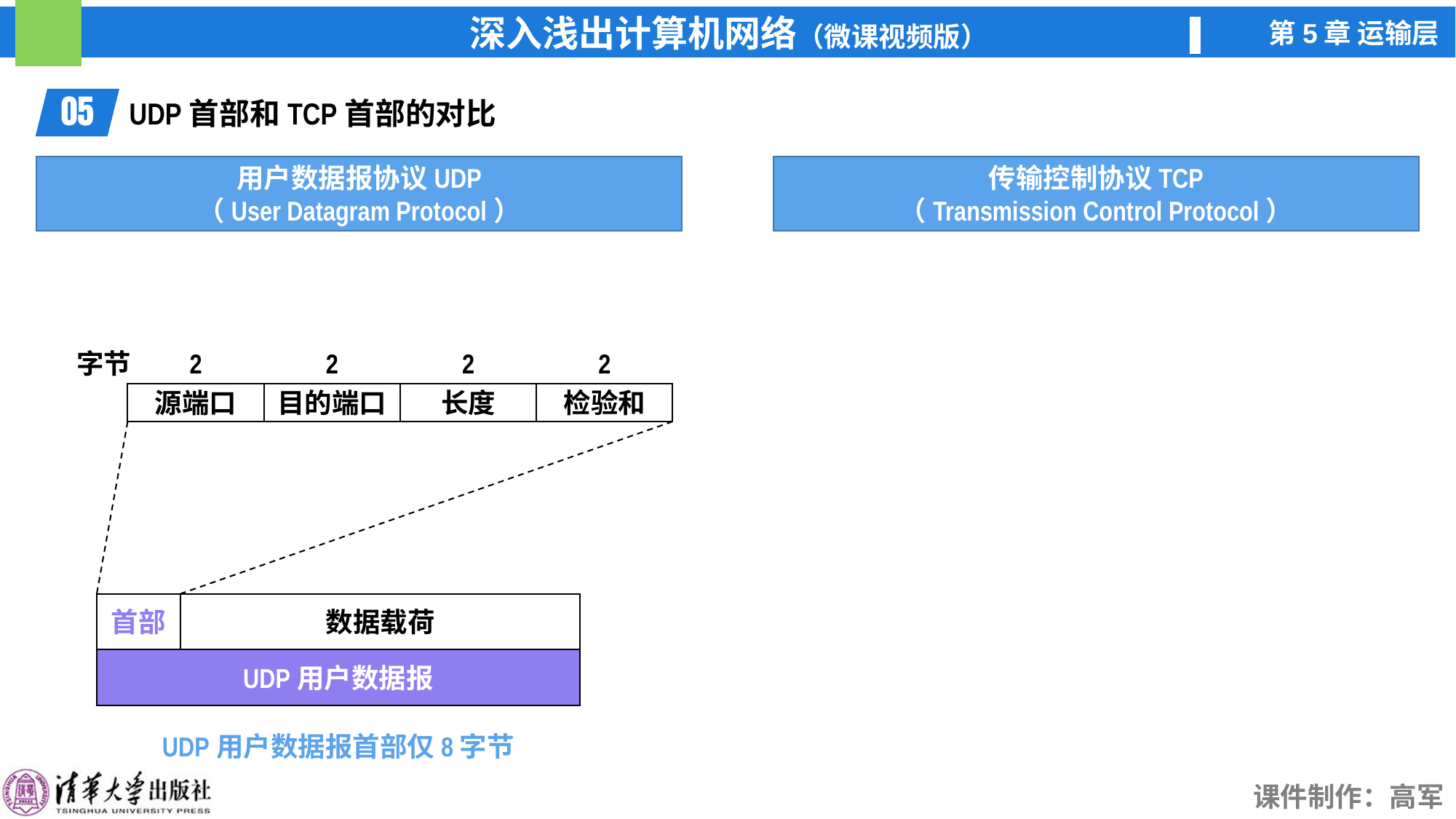

05
UDP首部和TCP首部的对比
用户数据报协议UDP
（User Datagram Protocol）
传输控制协议TCP
（Transmission Control Protocol）
字节
2
2
2
2
检验和
长度
目的端口
源端口
首部
数据载荷
UDP用户数据报
UDP用户数据报首部仅8字节